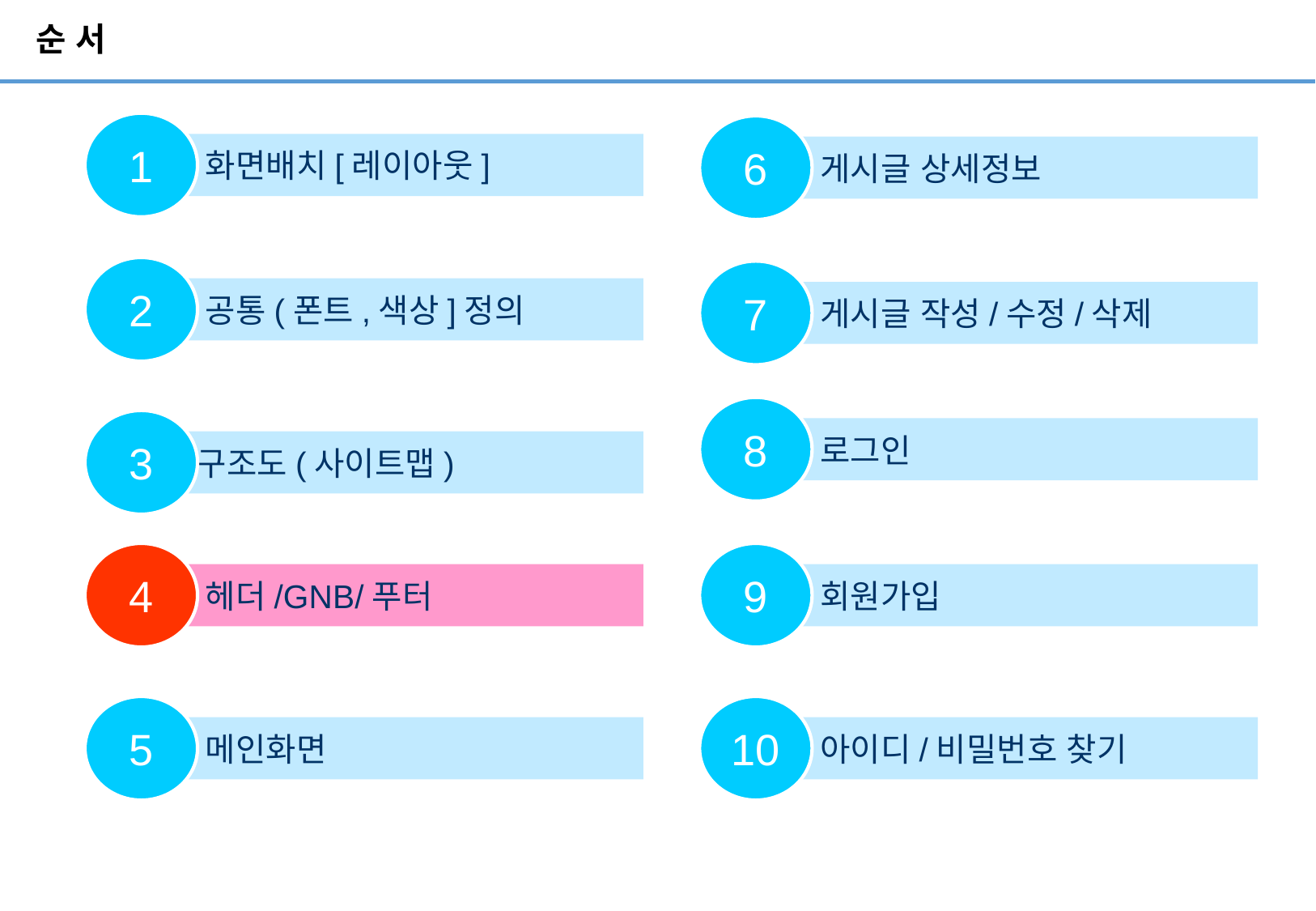

# 순 서

1
6
      화면배치[레이아웃]
      게시글 상세정보
2
7
      공통(폰트,색상]정의
      게시글 작성/수정/삭제
8
3
      로그인
      구조도(사이트맵)
4
9
      헤더/GNB/푸터
      회원가입
5
10
      메인화면
      아이디/비밀번호 찾기